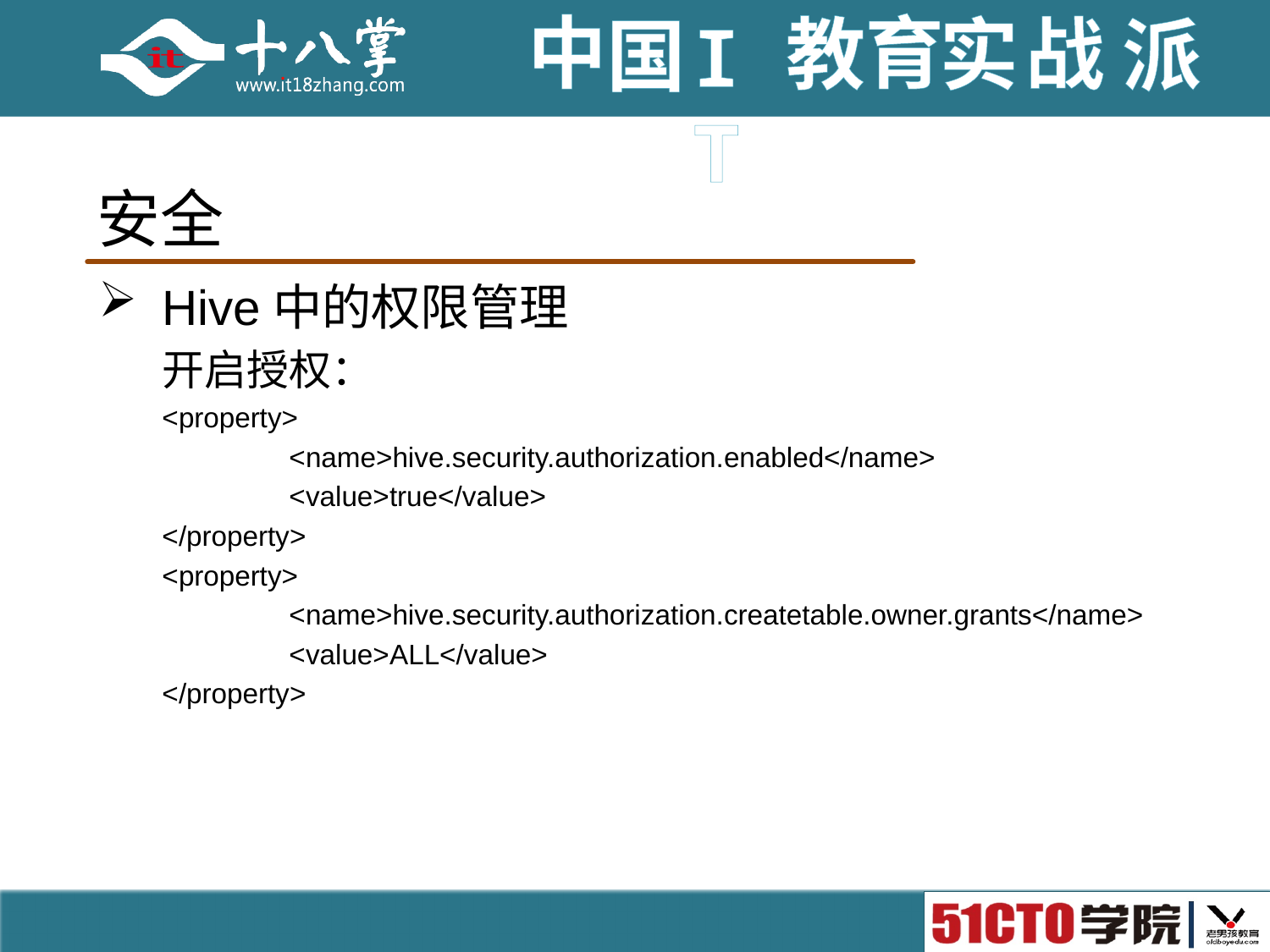

# 安全
Hive中的权限管理
开启授权：
<property>
	<name>hive.security.authorization.enabled</name>
	<value>true</value>
</property>
<property>
	<name>hive.security.authorization.createtable.owner.grants</name>
	<value>ALL</value>
</property>